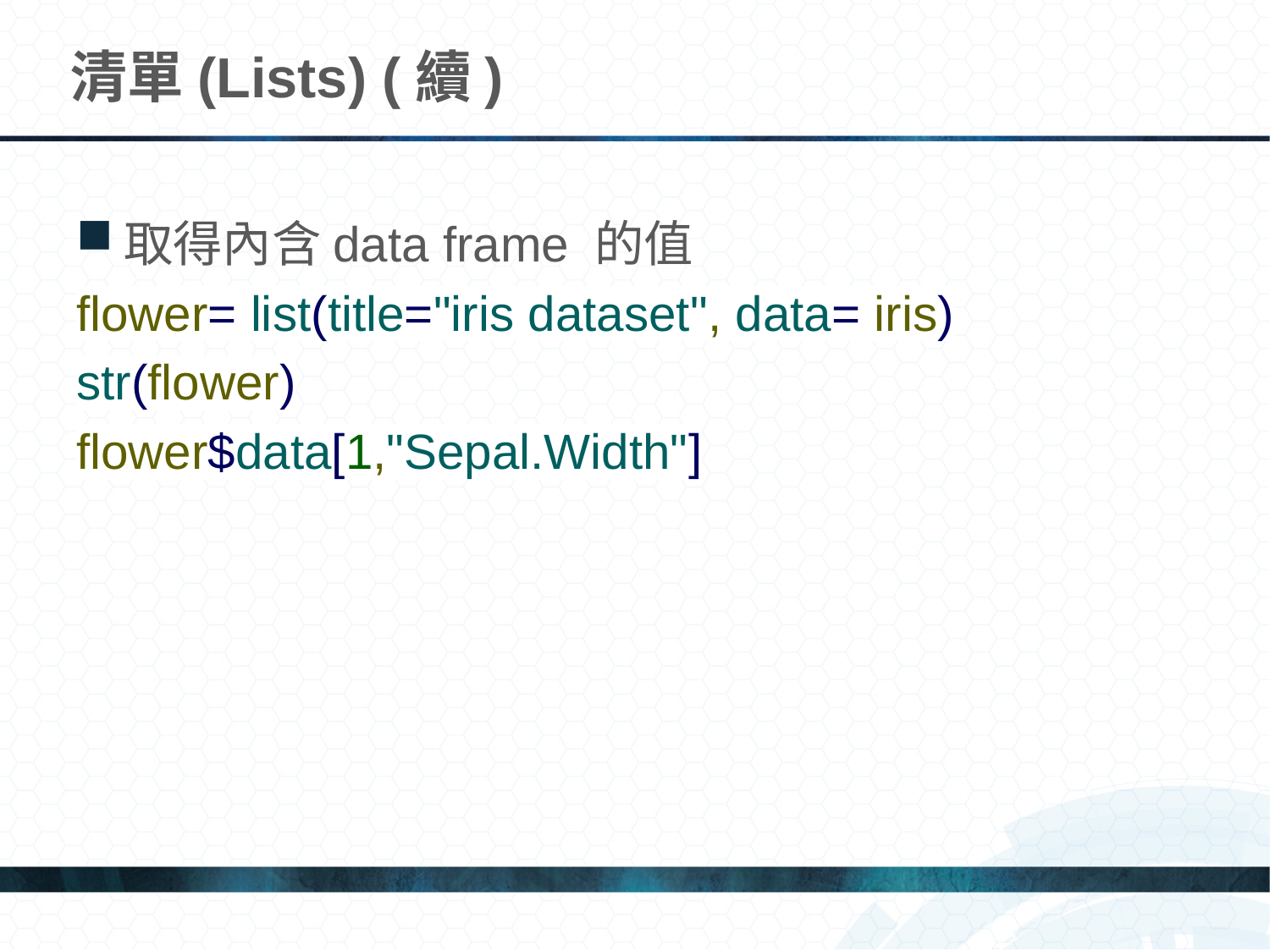

# 清單(Lists) (續)
取得內含data frame 的值
flower= list(title="iris dataset", data= iris)
str(flower)
flower$data[1,"Sepal.Width"]